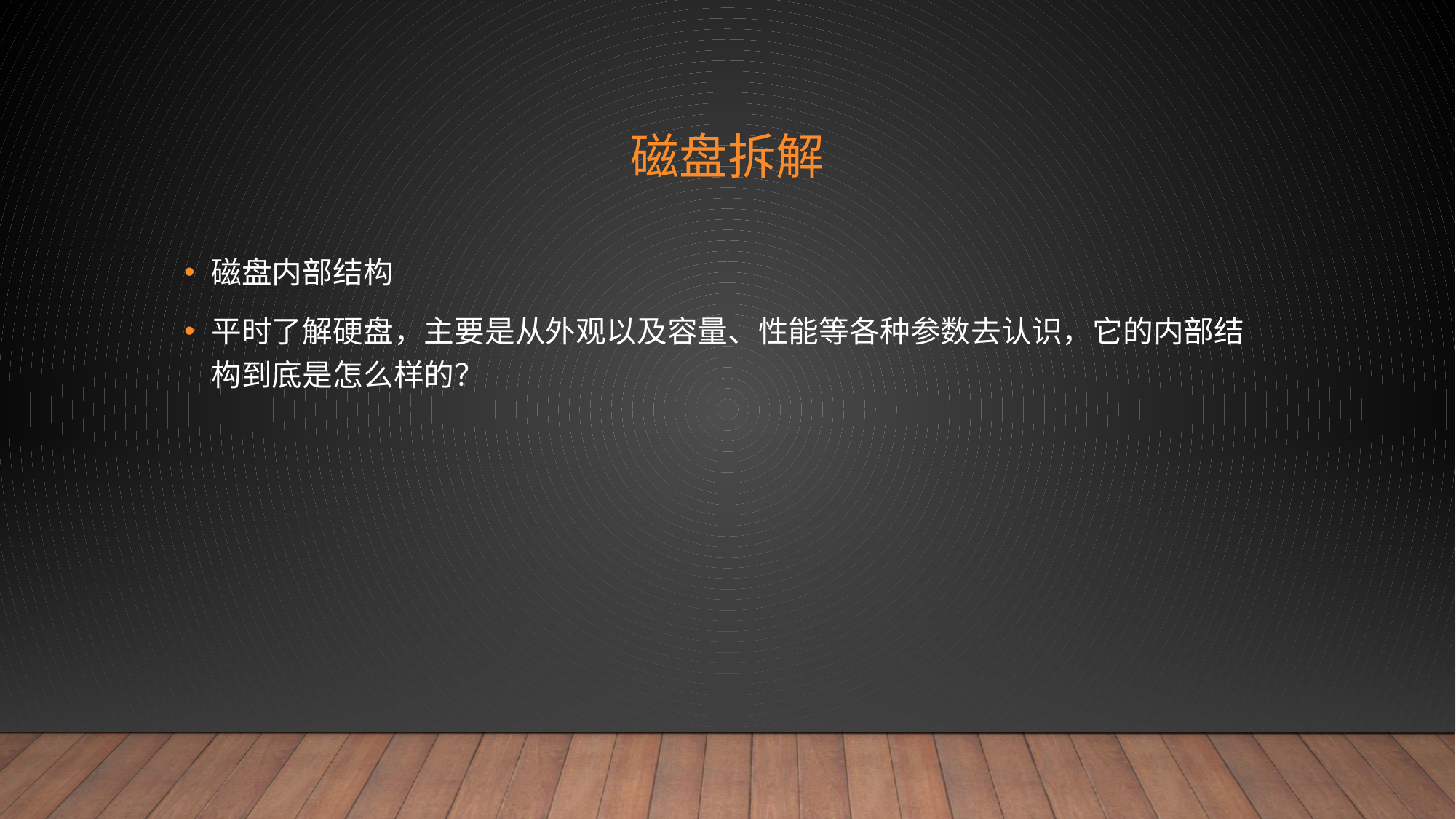

# 磁盘拆解
磁盘内部结构
平时了解硬盘，主要是从外观以及容量、性能等各种参数去认识，它的内部结构到底是怎么样的？